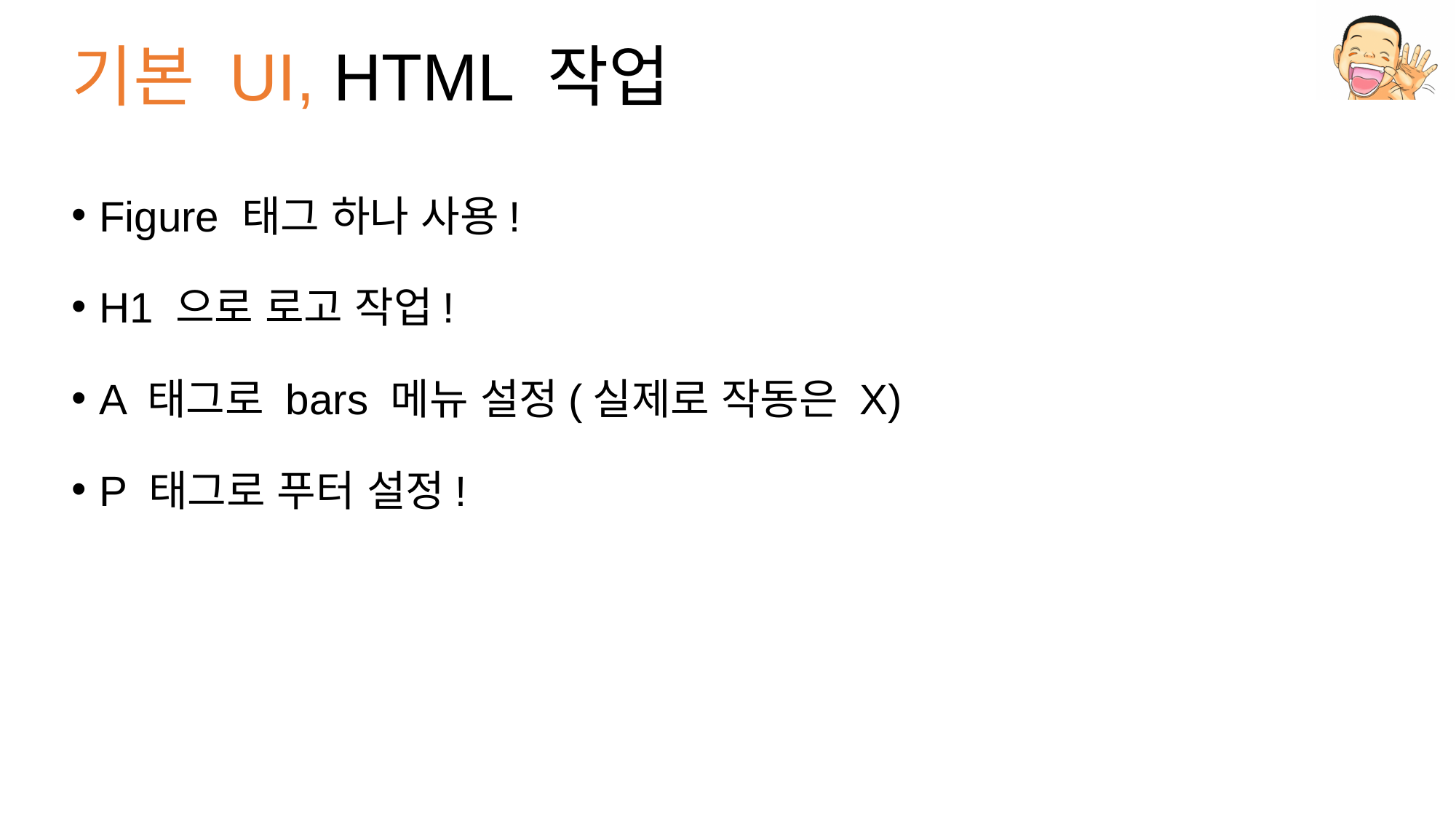

# 기본 UI, HTML 작업
Figure 태그 하나 사용!
H1 으로 로고 작업!
A 태그로 bars 메뉴 설정(실제로 작동은 X)
P 태그로 푸터 설정!